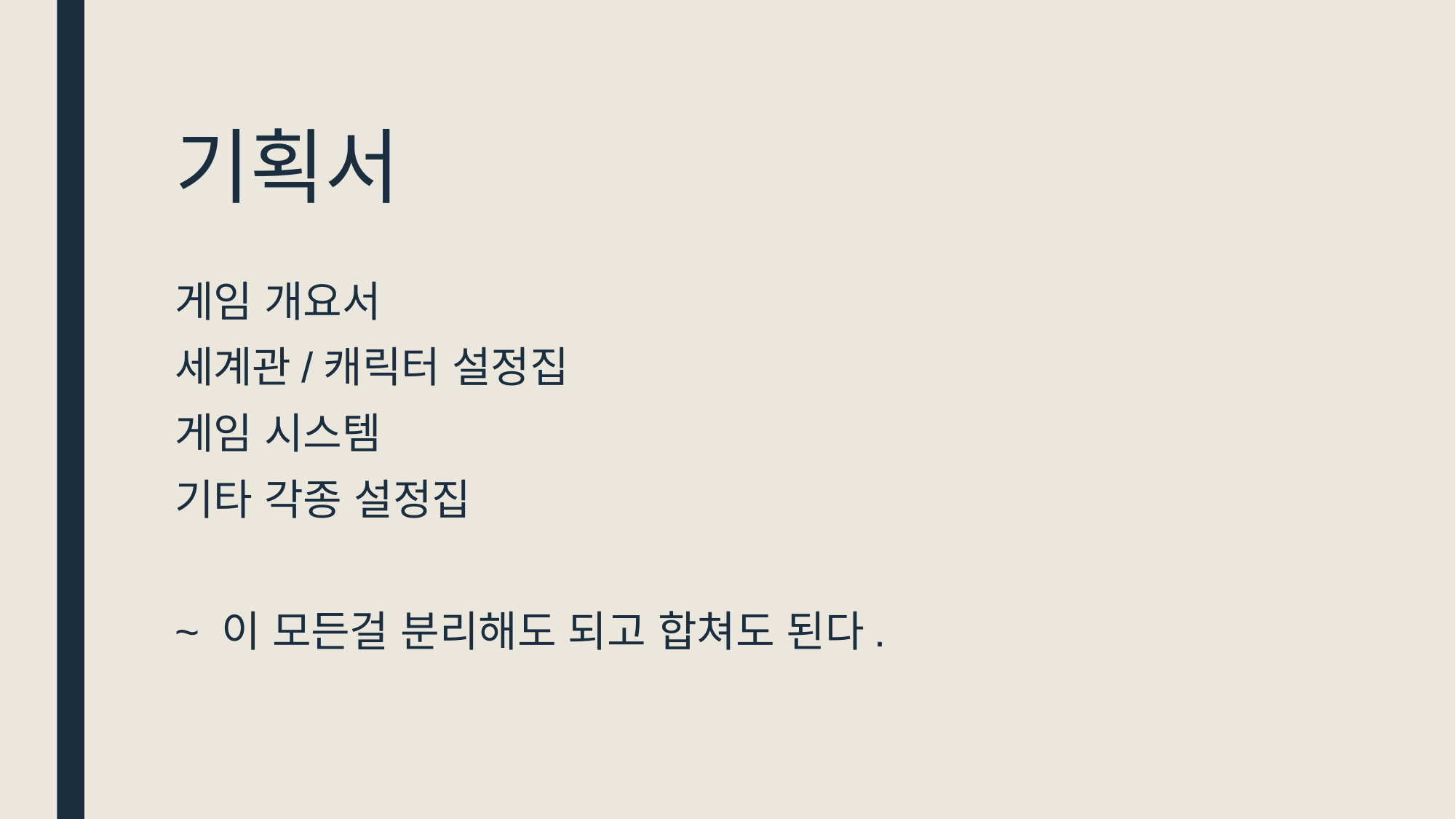

# 기획서
게임 개요서
세계관/캐릭터 설정집
게임 시스템
기타 각종 설정집

~ 이 모든걸 분리해도 되고 합쳐도 된다.